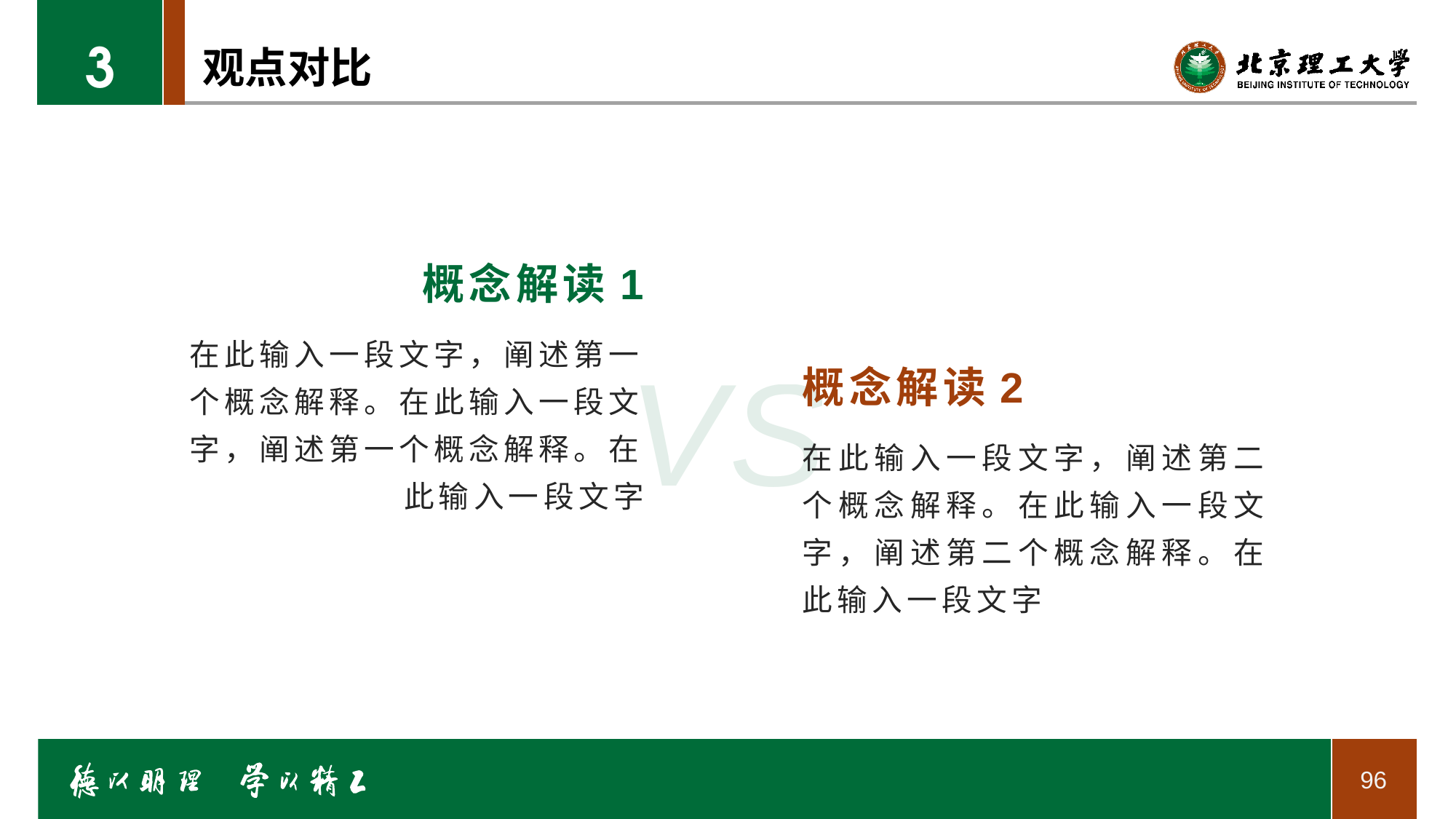

3
# 观点对比

概念解读1

VS
在此输入一段文字，阐述第一个概念解释。在此输入一段文字，阐述第一个概念解释。在此输入一段文字
概念解读2
在此输入一段文字，阐述第二个概念解释。在此输入一段文字，阐述第二个概念解释。在此输入一段文字